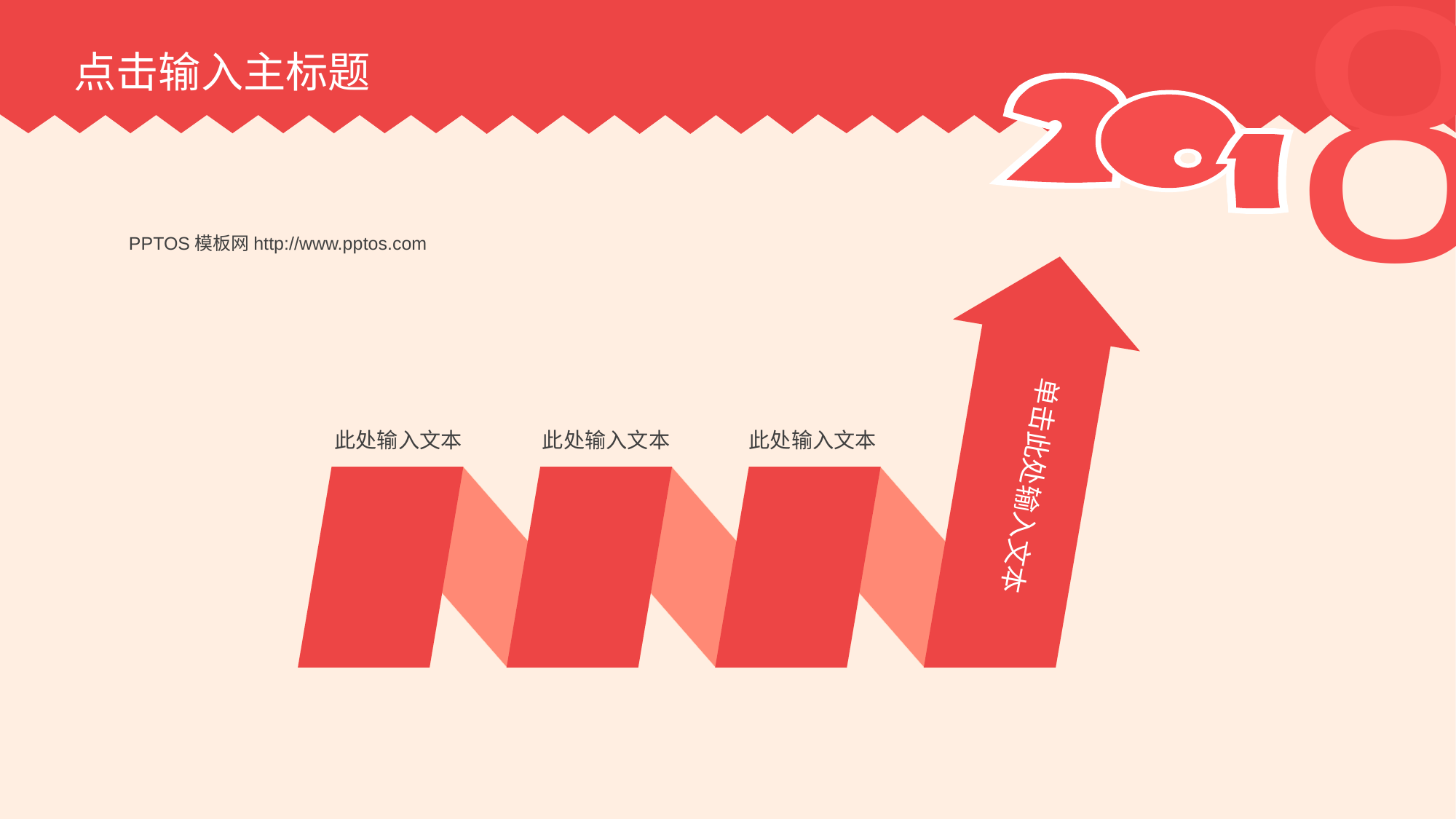

点击输入主标题
PPTOS模板网http://www.pptos.com

单击此处输入文本
此处输入文本
此处输入文本
此处输入文本